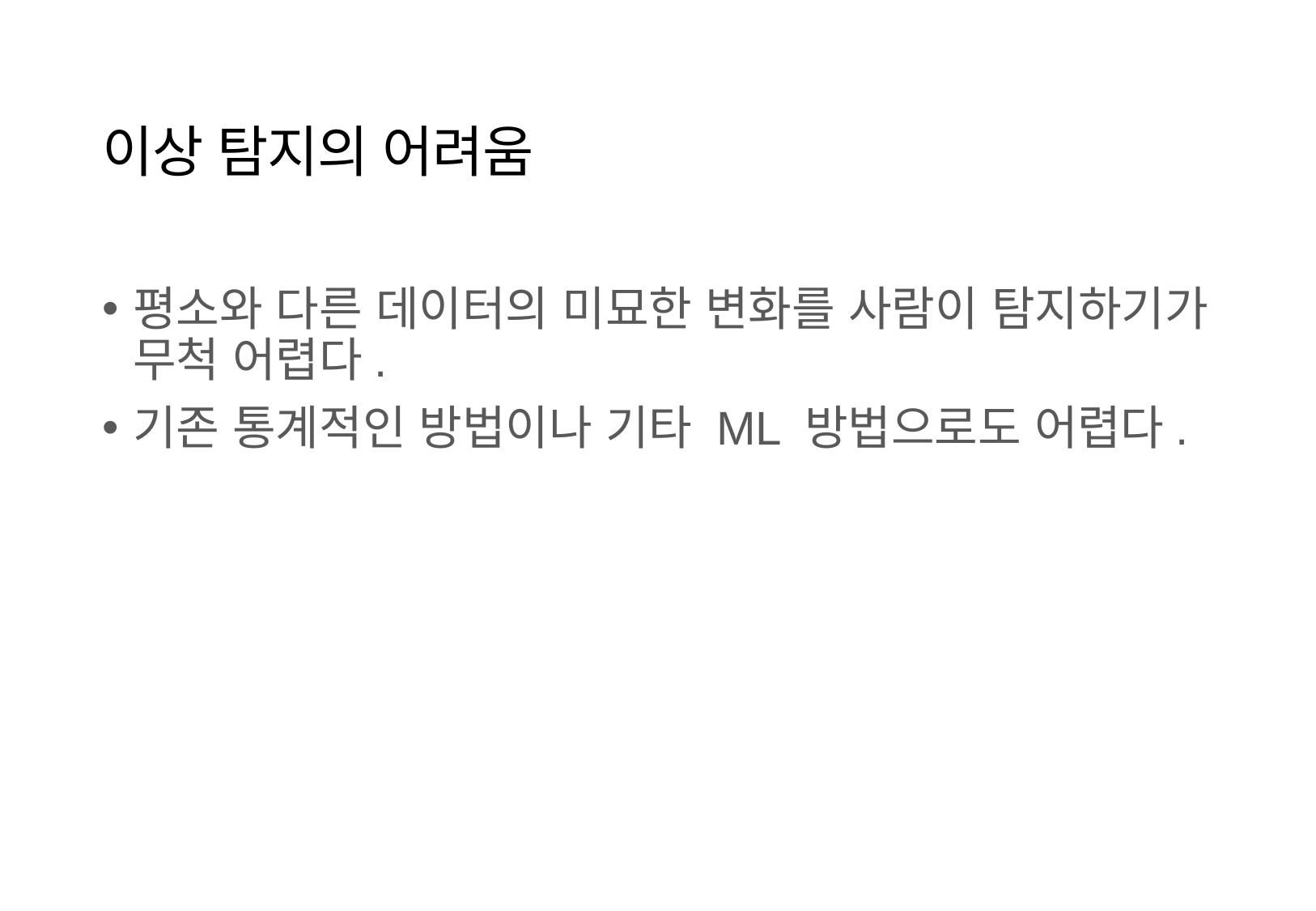

# 이상 탐지의 어려움
평소와 다른 데이터의 미묘한 변화를 사람이 탐지하기가 무척 어렵다.
기존 통계적인 방법이나 기타 ML 방법으로도 어렵다.